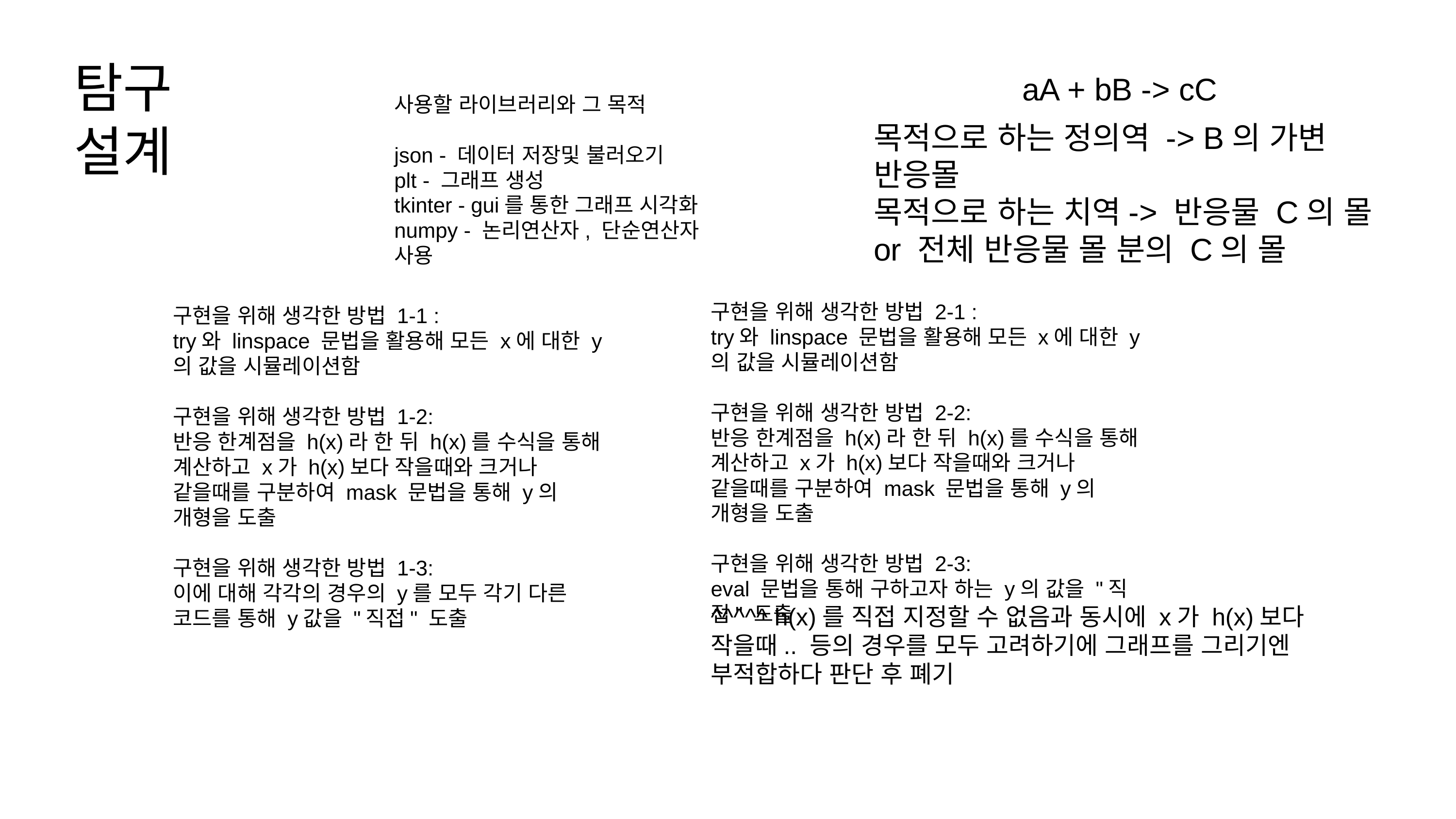

탐구 설계
aA + bB -> cC
사용할 라이브러리와 그 목적

json - 데이터 저장및 불러오기
plt - 그래프 생성
tkinter - gui를 통한 그래프 시각화
numpy - 논리연산자, 단순연산자 사용
목적으로 하는 정의역 -> B의 가변 반응몰
목적으로 하는 치역-> 반응물 C의 몰 or 전체 반응물 몰 분의 C의 몰
구현을 위해 생각한 방법 2-1 :
try와 linspace 문법을 활용해 모든 x에 대한 y의 값을 시뮬레이션함

구현을 위해 생각한 방법 2-2:
반응 한계점을 h(x)라 한 뒤 h(x)를 수식을 통해 계산하고 x가 h(x)보다 작을때와 크거나 같을때를 구분하여 mask 문법을 통해 y의 개형을 도출

구현을 위해 생각한 방법 2-3:
eval 문법을 통해 구하고자 하는 y의 값을 "직접" 도출

구현을 위해 생각한 방법 1-1 :
try와 linspace 문법을 활용해 모든 x에 대한 y의 값을 시뮬레이션함

구현을 위해 생각한 방법 1-2:
반응 한계점을 h(x)라 한 뒤 h(x)를 수식을 통해 계산하고 x가 h(x)보다 작을때와 크거나 같을때를 구분하여 mask 문법을 통해 y의 개형을 도출

구현을 위해 생각한 방법 1-3:
이에 대해 각각의 경우의 y를 모두 각기 다른 코드를 통해 y값을 "직접" 도출

^^^^^ h(x)를 직접 지정할 수 없음과 동시에 x가 h(x)보다 작을때.. 등의 경우를 모두 고려하기에 그래프를 그리기엔 부적합하다 판단 후 폐기